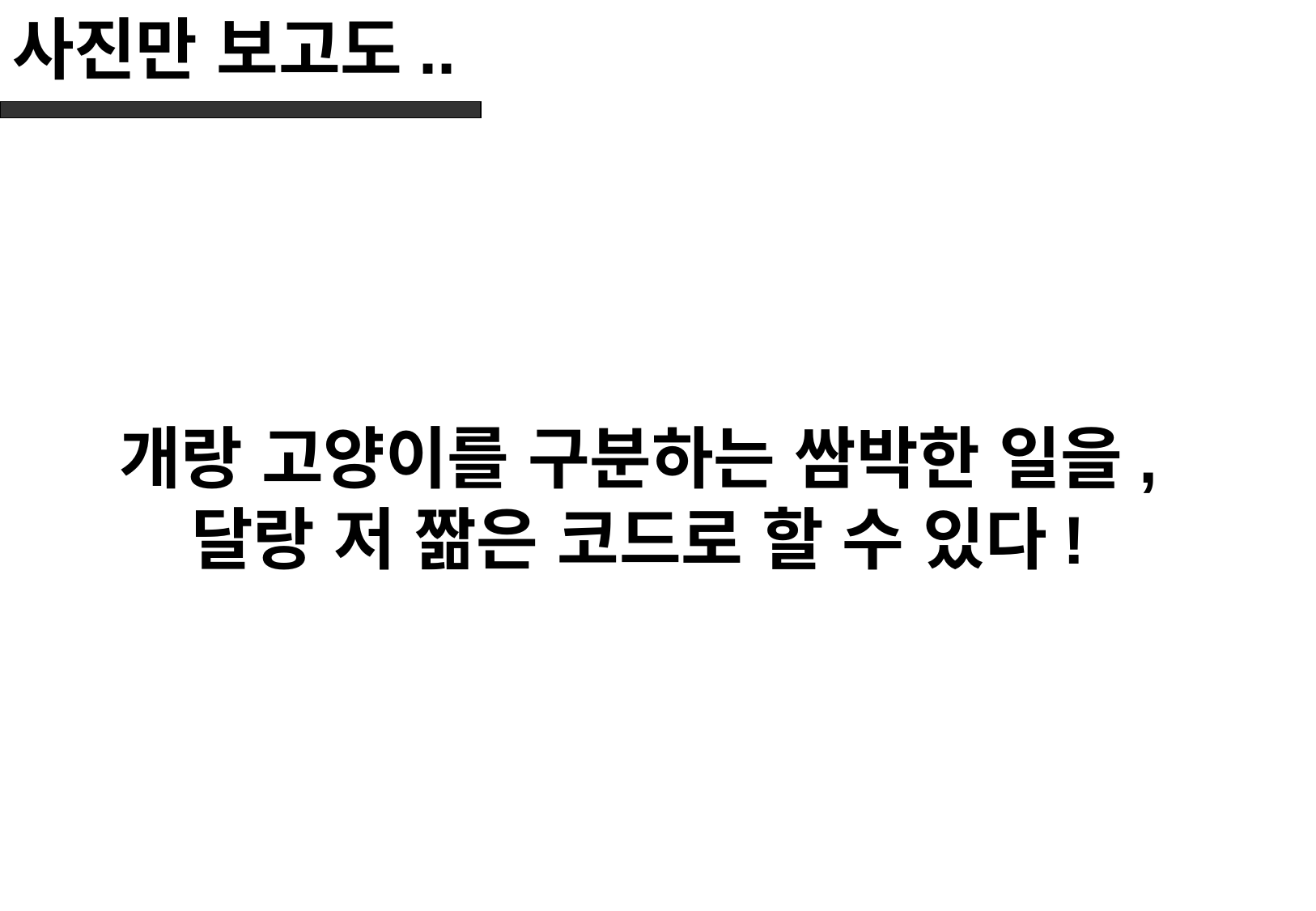

# 사진만 보고도..
개랑 고양이를 구분하는 쌈박한 일을,
달랑 저 짦은 코드로 할 수 있다!